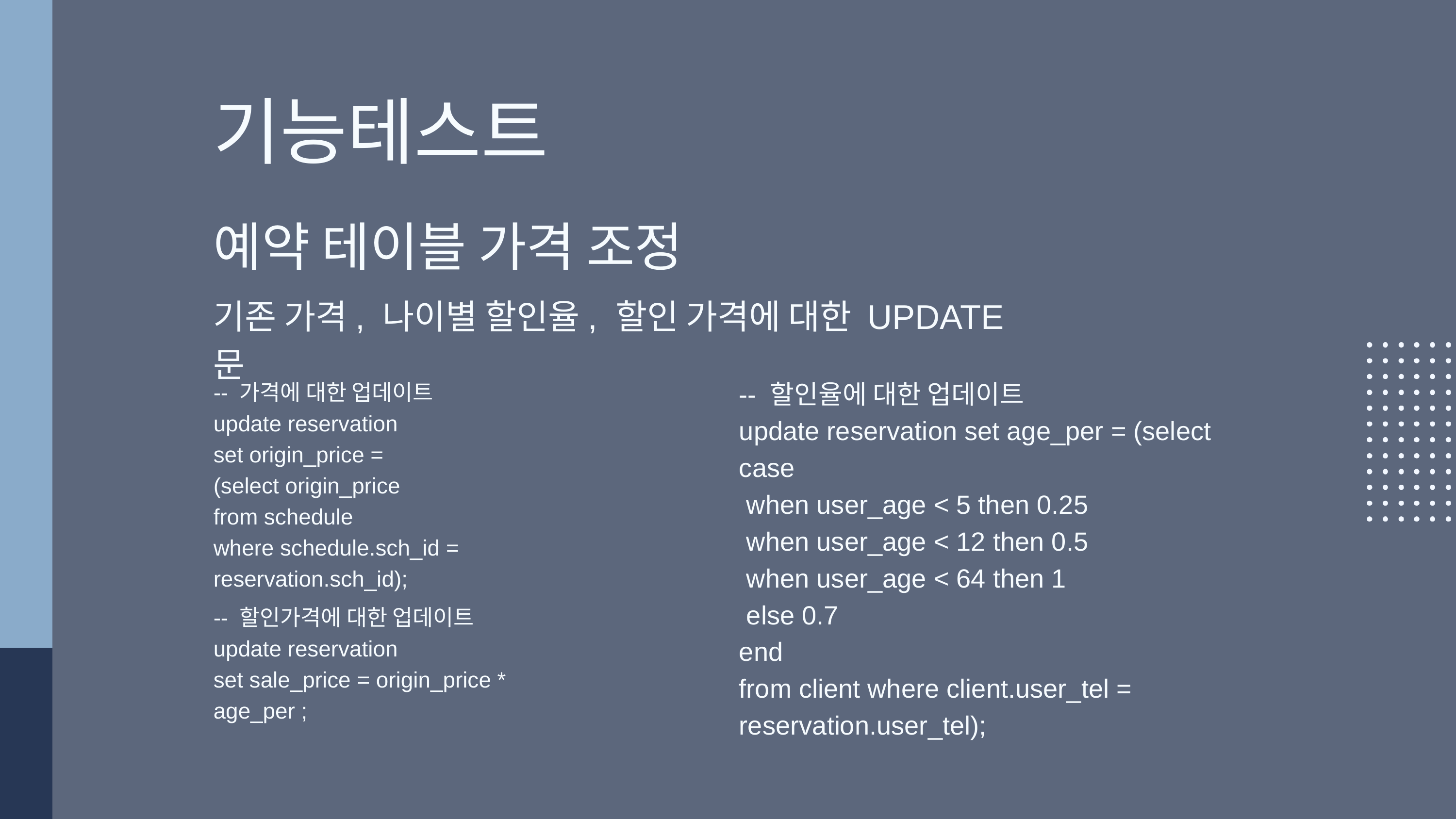

기능테스트
예약 테이블 가격 조정
기존 가격, 나이별 할인율, 할인 가격에 대한 UPDATE문

-- 할인율에 대한 업데이트
update reservation set age_per = (select
case
 when user_age < 5 then 0.25
 when user_age < 12 then 0.5
 when user_age < 64 then 1
 else 0.7
end
from client where client.user_tel = reservation.user_tel);
-- 가격에 대한 업데이트
update reservation
set origin_price =
(select origin_price
from schedule
where schedule.sch_id = reservation.sch_id);
-- 할인가격에 대한 업데이트
update reservation
set sale_price = origin_price * age_per ;